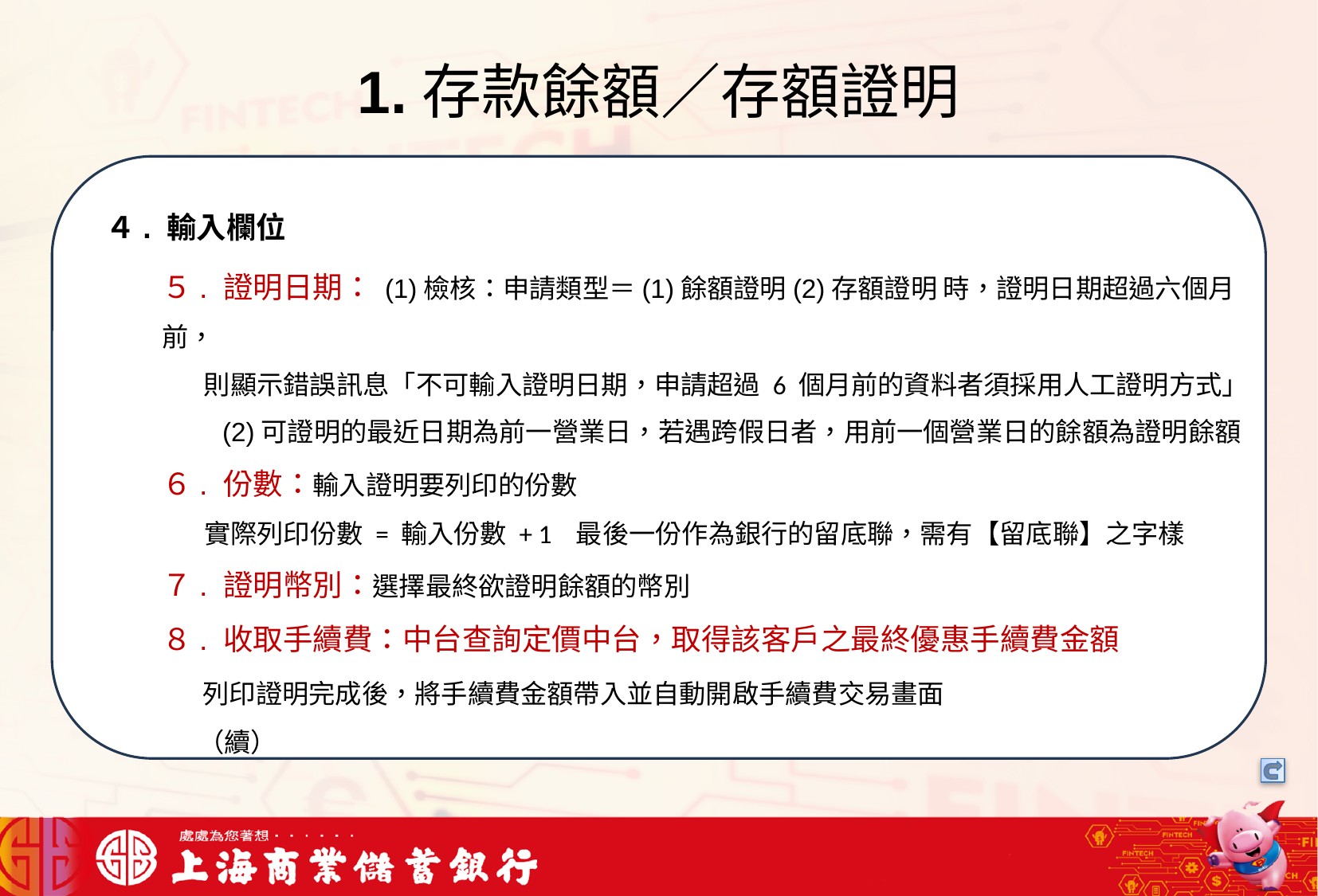

# 1.存款餘額／存額證明
我們可以將信用卡相關資料存在一個檔案中，將這些檔案中的文字進行詞向量的轉換，把文字轉成數字向量存在向量資料庫中，透過檢索器在向量資料庫搜尋與用戶問題最接近的資訊，透過生成器，生成最合適的答案回覆用戶
４. 輸入欄位
５. 證明日期： (1)檢核：申請類型＝(1)餘額證明(2)存額證明 時，證明日期超過六個月前，
       則顯示錯誤訊息「不可輸入證明日期，申請超過 6 個月前的資料者須採用人工證明方式」
         (2)可證明的最近日期為前一營業日，若遇跨假日者，用前一個營業日的餘額為證明餘額
６. 份數：輸入證明要列印的份數
       實際列印份數 = 輸入份數 + 1   最後一份作為銀行的留底聯，需有【留底聯】之字樣
７. 證明幣別：選擇最終欲證明餘額的幣別
８. 收取手續費：中台查詢定價中台，取得該客戶之最終優惠手續費金額
      列印證明完成後，將手續費金額帶入並自動開啟手續費交易畫面
      （續）